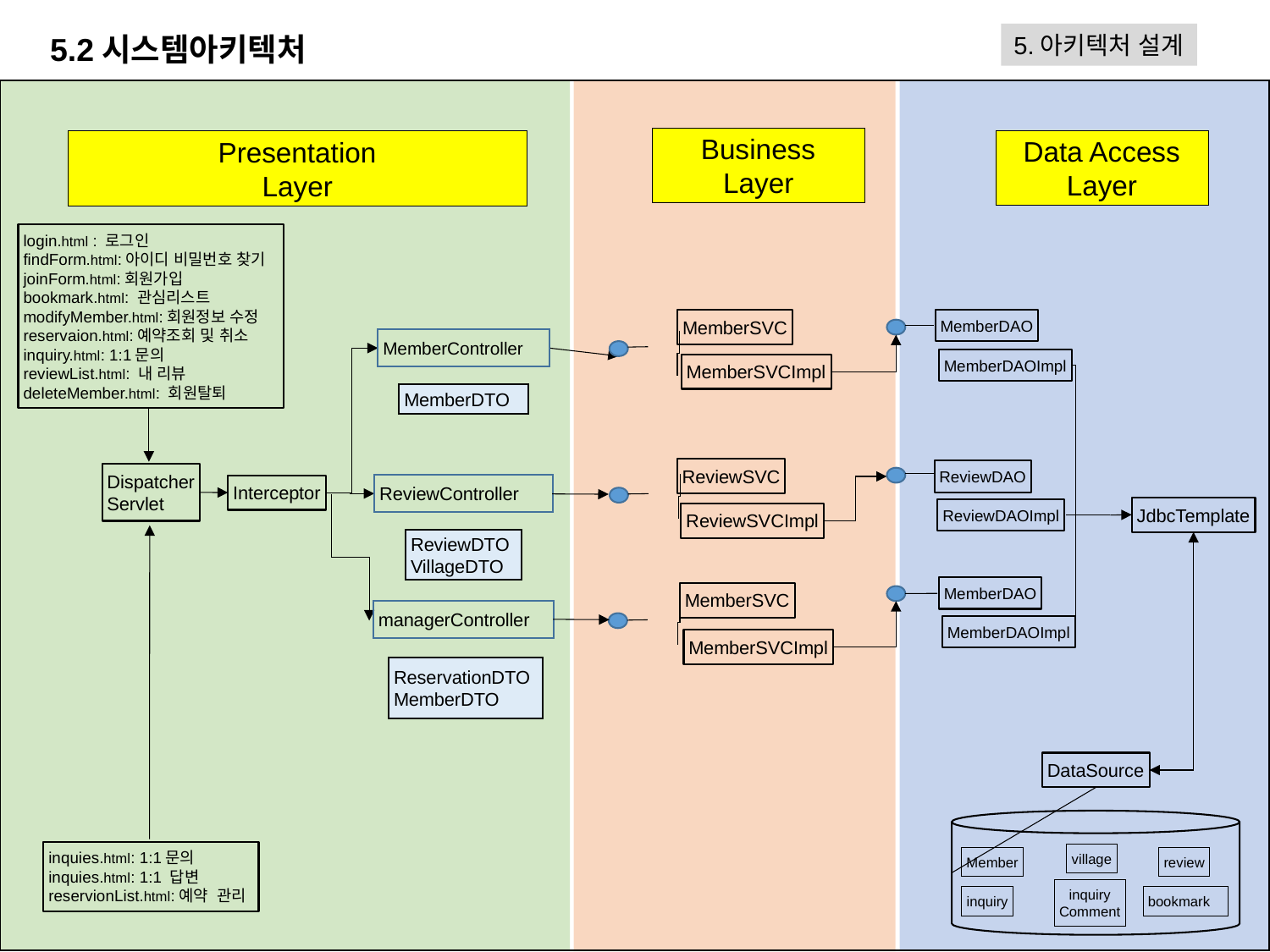

5.2시스템아키텍처
5.아키텍처 설계

Business
Layer
Data Access
Layer
Presentation
Layer
login.html : 로그인
findForm.html:아이디 비밀번호 찾기
joinForm.html:회원가입
bookmark.html: 관심리스트
modifyMember.html:회원정보 수정
reservaion.html:예약조회 및 취소
inquiry.html: 1:1문의
reviewList.html: 내 리뷰
deleteMember.html: 회원탈퇴
MemberSVC
MemberDAO
MemberDAOImpl

MemberController

MemberSVCImpl
MemberDTO
ReviewSVC
ReviewDAO
ReviewDAOImpl

Dispatcher
Servlet
ReviewController
Interceptor

JdbcTemplate
ReviewSVCImpl
ReviewDTO
VillageDTO
MemberDAO
MemberDAOImpl

MemberSVC
managerController

MemberSVCImpl
ReservationDTO
MemberDTO
DataSource

village
Member
review
inquiry
Comment
inquiry
bookmark
inquies.html: 1:1문의
inquies.html: 1:1 답변
reservionList.html:예약  관리